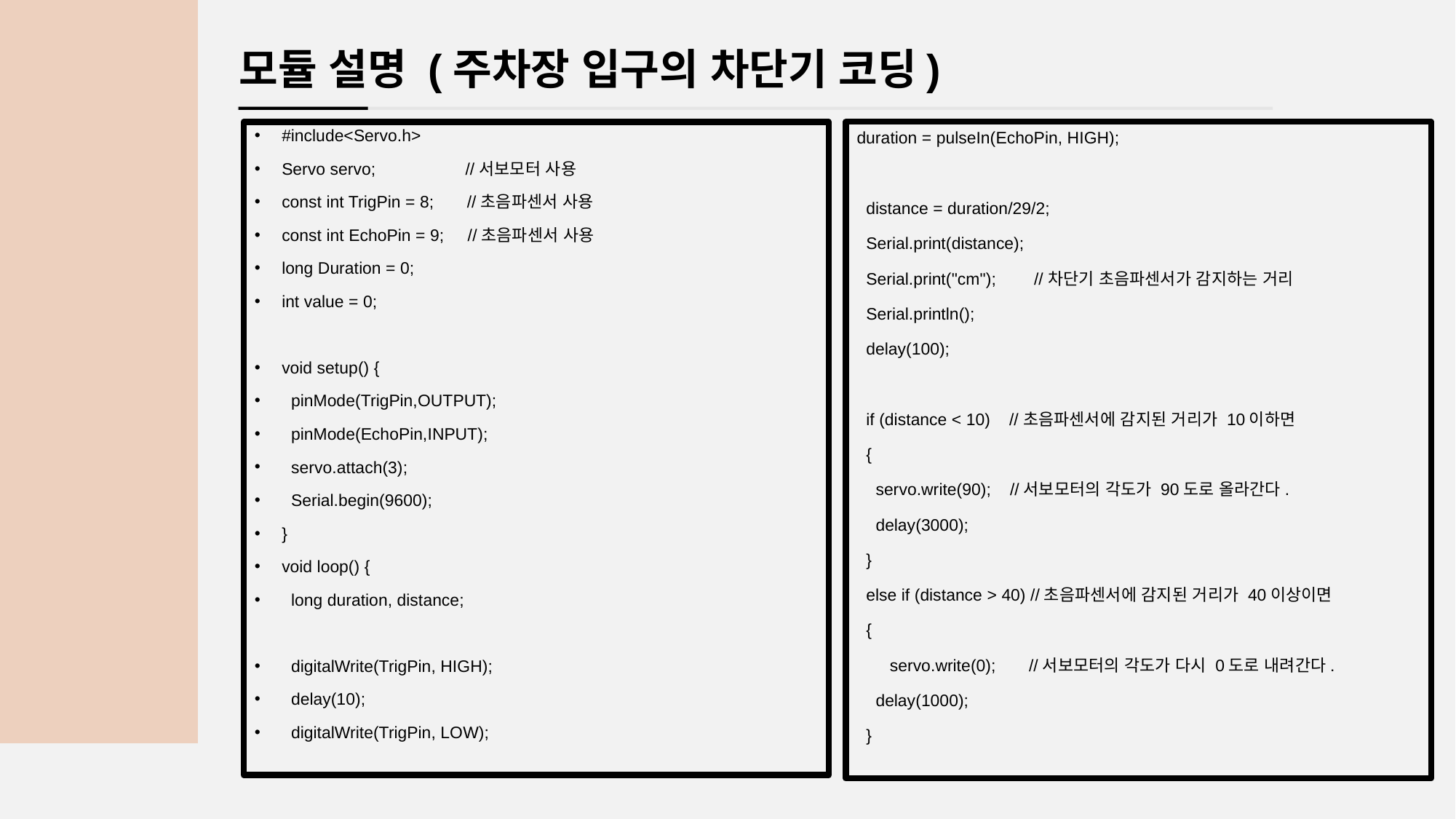

모듈 설명 (주차장 입구의 차단기 코딩)
duration = pulseIn(EchoPin, HIGH);

  distance = duration/29/2;
  Serial.print(distance);
  Serial.print("cm");        //차단기 초음파센서가 감지하는 거리
  Serial.println();
  delay(100);

  if (distance < 10)    //초음파센서에 감지된 거리가 10이하면
  {
    servo.write(90);    //서보모터의 각도가 90도로 올라간다.
    delay(3000);
  }
  else if (distance > 40) //초음파센서에 감지된 거리가 40이상이면
  {
       servo.write(0);       //서보모터의 각도가 다시 0도로 내려간다.
    delay(1000);
  }
#include<Servo.h>
Servo servo;                   //서보모터 사용
const int TrigPin = 8;       //초음파센서 사용
const int EchoPin = 9;     //초음파센서 사용
long Duration = 0;
int value = 0;

void setup() {
  pinMode(TrigPin,OUTPUT);
  pinMode(EchoPin,INPUT);
  servo.attach(3);
  Serial.begin(9600);
}
void loop() {
  long duration, distance;

  digitalWrite(TrigPin, HIGH);
  delay(10);
  digitalWrite(TrigPin, LOW);